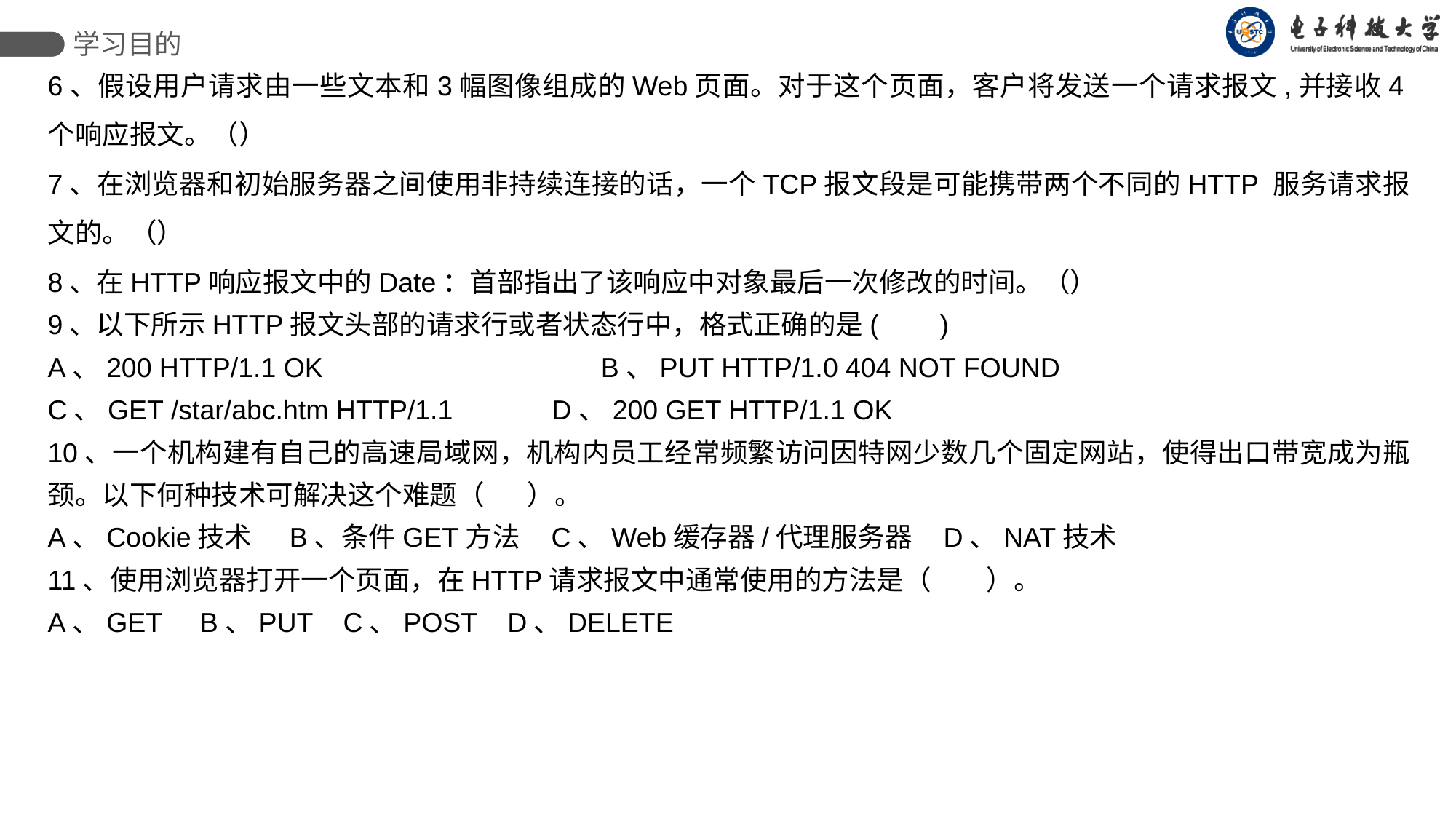

学习目的
6、假设用户请求由一些文本和3幅图像组成的Web页面。对于这个页面，客户将发送一个请求报文,并接收4个响应报文。（）
7、在浏览器和初始服务器之间使用非持续连接的话，一个TCP报文段是可能携带两个不同的HTTP 服务请求报文的。（）
8、在HTTP响应报文中的Date：首部指出了该响应中对象最后一次修改的时间。（）
9、以下所示HTTP报文头部的请求行或者状态行中，格式正确的是(        )
A、200 HTTP/1.1 OK		     	 B、PUT HTTP/1.0 404 NOT FOUND
C、GET /star/abc.htm HTTP/1.1             D、200 GET HTTP/1.1 OK
10、一个机构建有自己的高速局域网，机构内员工经常频繁访问因特网少数几个固定网站，使得出口带宽成为瓶颈。以下何种技术可解决这个难题（       ）。
A、Cookie技术     B、条件GET方法    C、Web缓存器/代理服务器    D、NAT技术
11、使用浏览器打开一个页面，在HTTP请求报文中通常使用的方法是（         ）。
A、GET     B、PUT    C、POST    D、DELETE